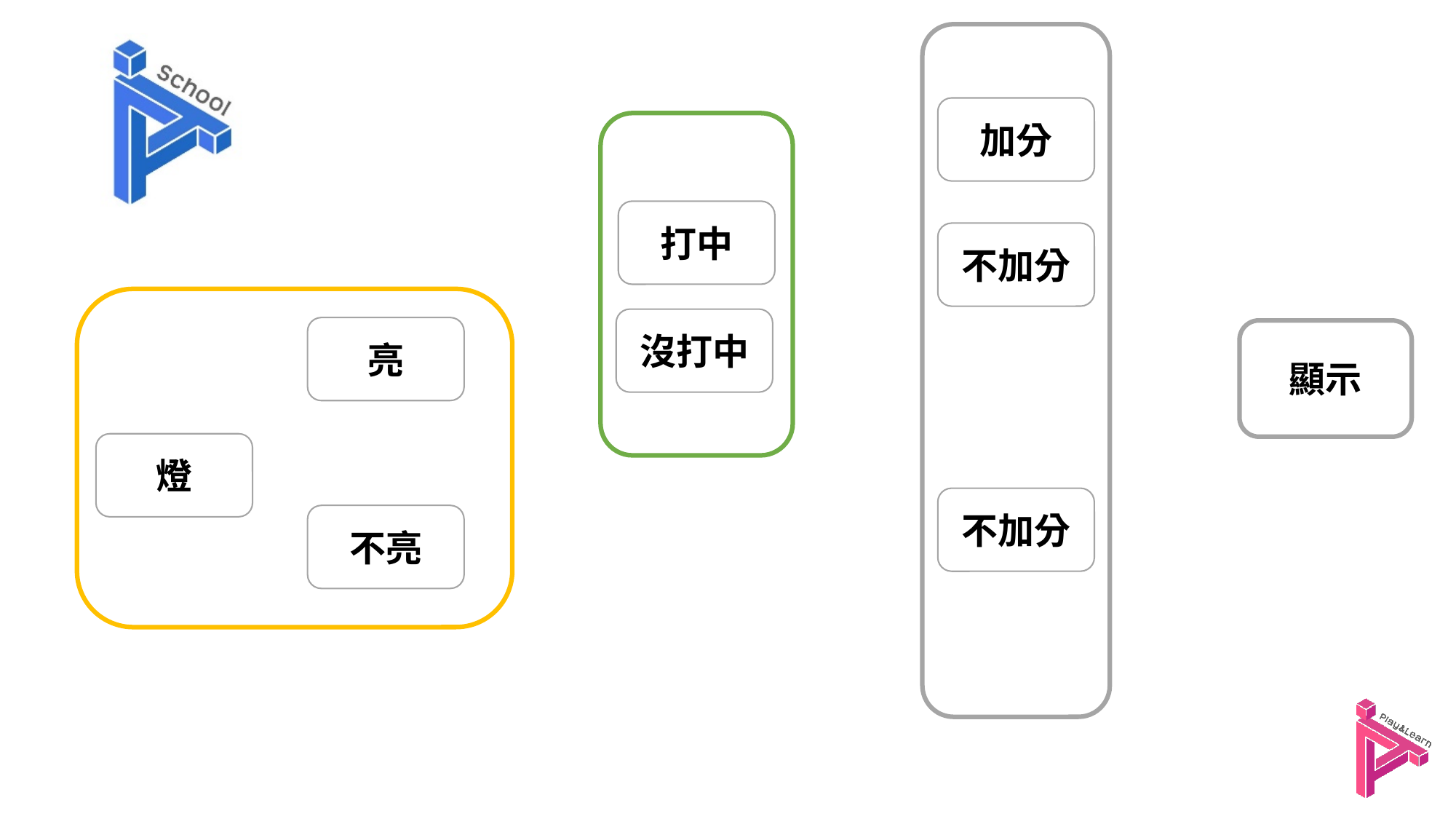

加分

打中
不加分

沒打中
亮
顯示
燈
不加分
不亮